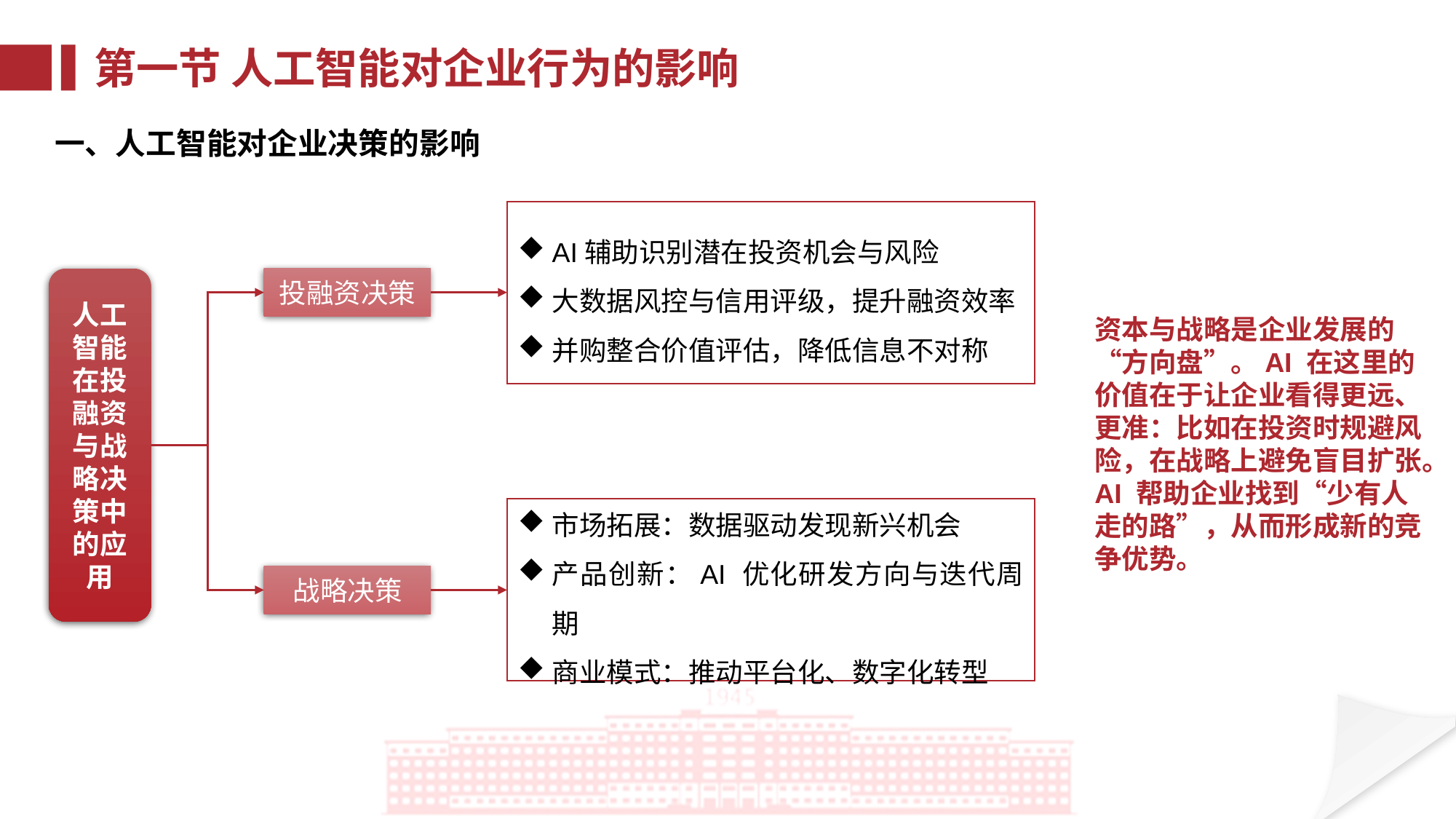

第一节 人工智能对企业行为的影响
一、人工智能对企业决策的影响
AI辅助识别潜在投资机会与风险
大数据风控与信用评级，提升融资效率
并购整合价值评估，降低信息不对称
人工智能在投融资与战略决策中的应用
投融资决策
资本与战略是企业发展的“方向盘”。AI 在这里的价值在于让企业看得更远、更准：比如在投资时规避风险，在战略上避免盲目扩张。AI 帮助企业找到“少有人走的路”，从而形成新的竞争优势。
市场拓展：数据驱动发现新兴机会
产品创新：AI 优化研发方向与迭代周期
商业模式：推动平台化、数字化转型
战略决策